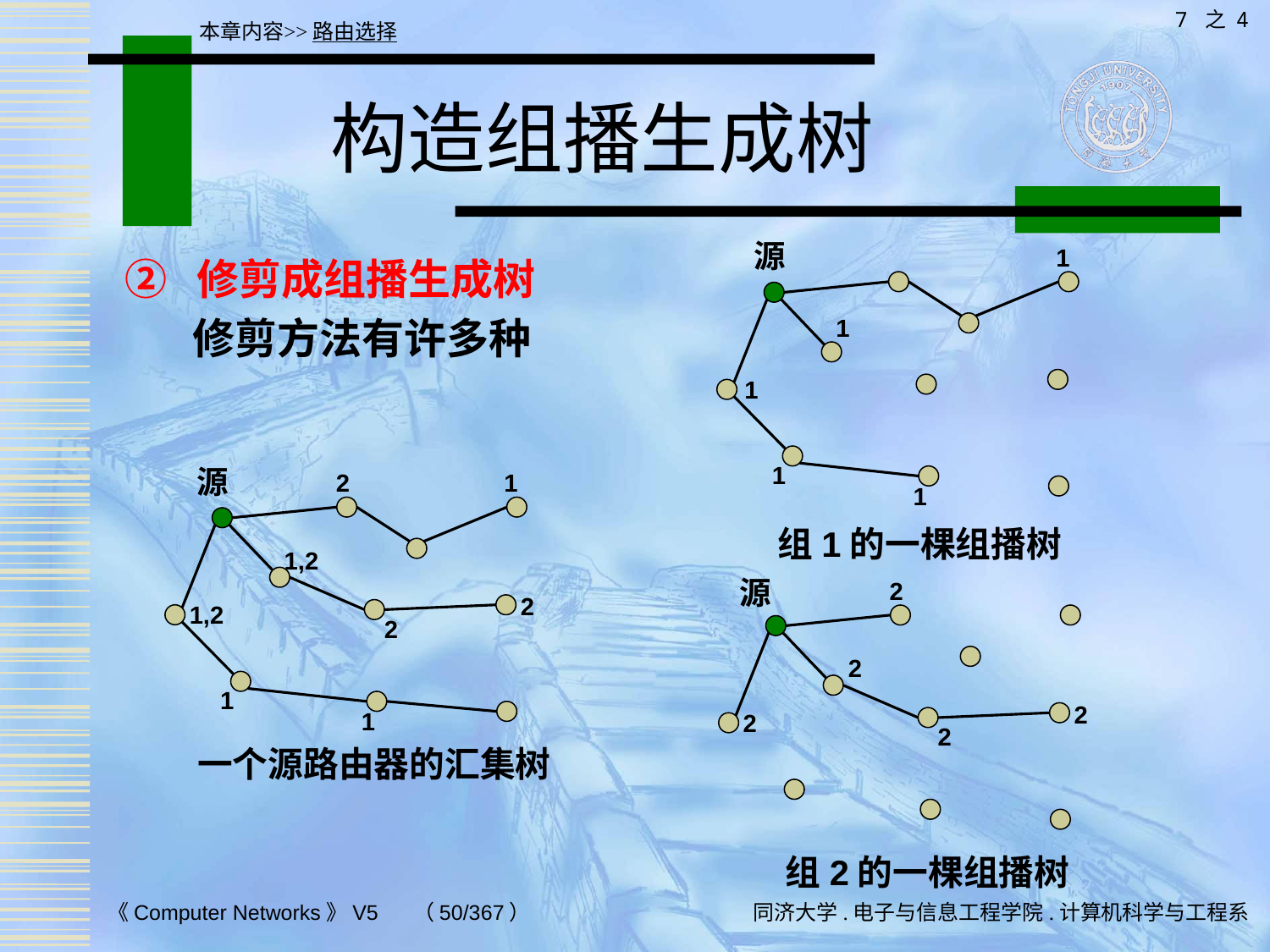

7 之 4
本章内容>>路由选择
# 构造组播生成树
源
1
②  修剪成组播生成树
      修剪方法有许多种

1

1

1
源
2
1

1

组1的一棵组播树

1,2
源

2
2
1,2

2

2

1

2
1

2

2
一个源路由器的汇集树

组2的一棵组播树